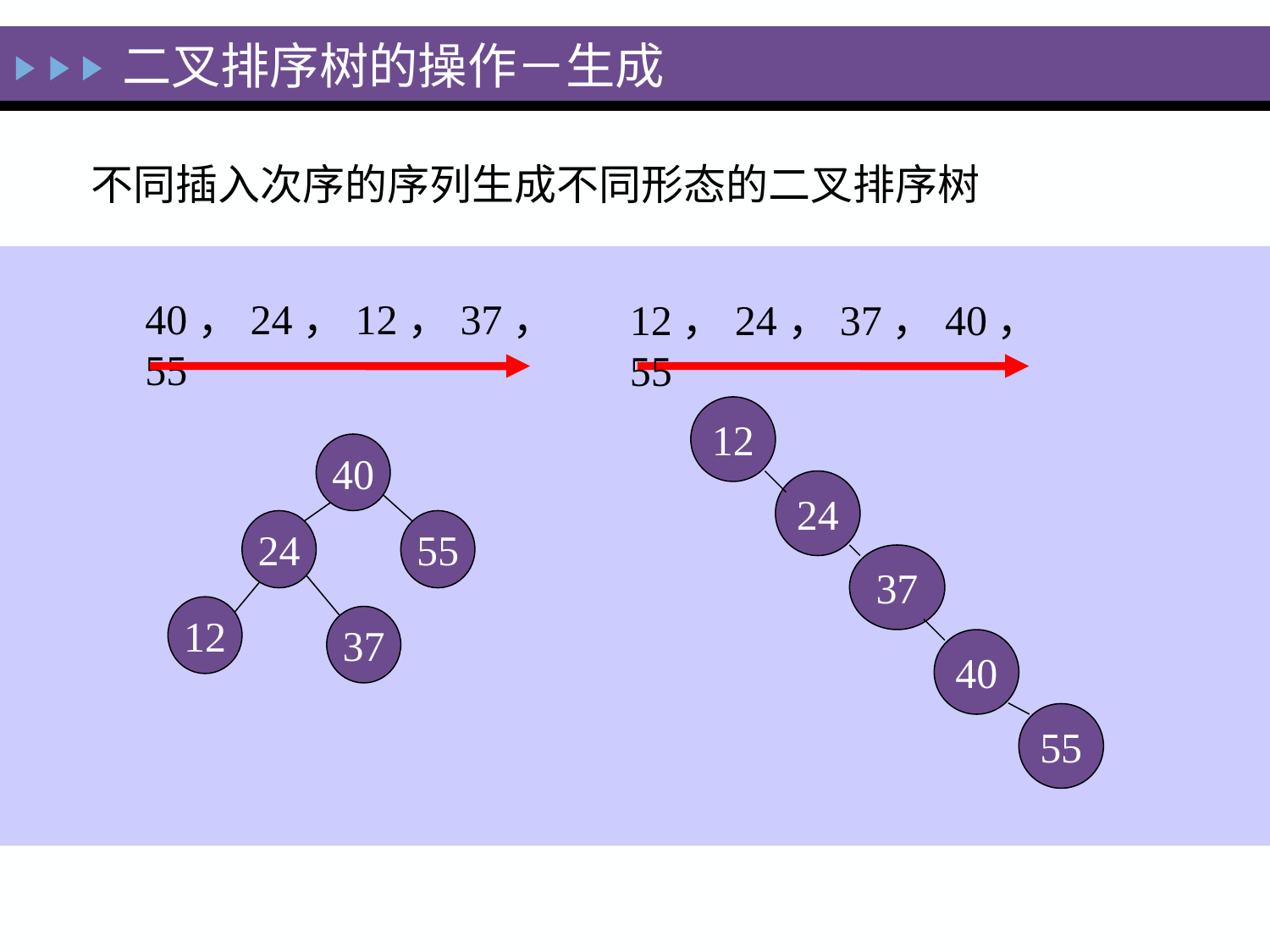

二叉排序树的操作－生成
不同插入次序的序列生成不同形态的二叉排序树

40，24，12，37，55
12，24，37，40，55

12

24
37

40

55
40

24
55

12
37